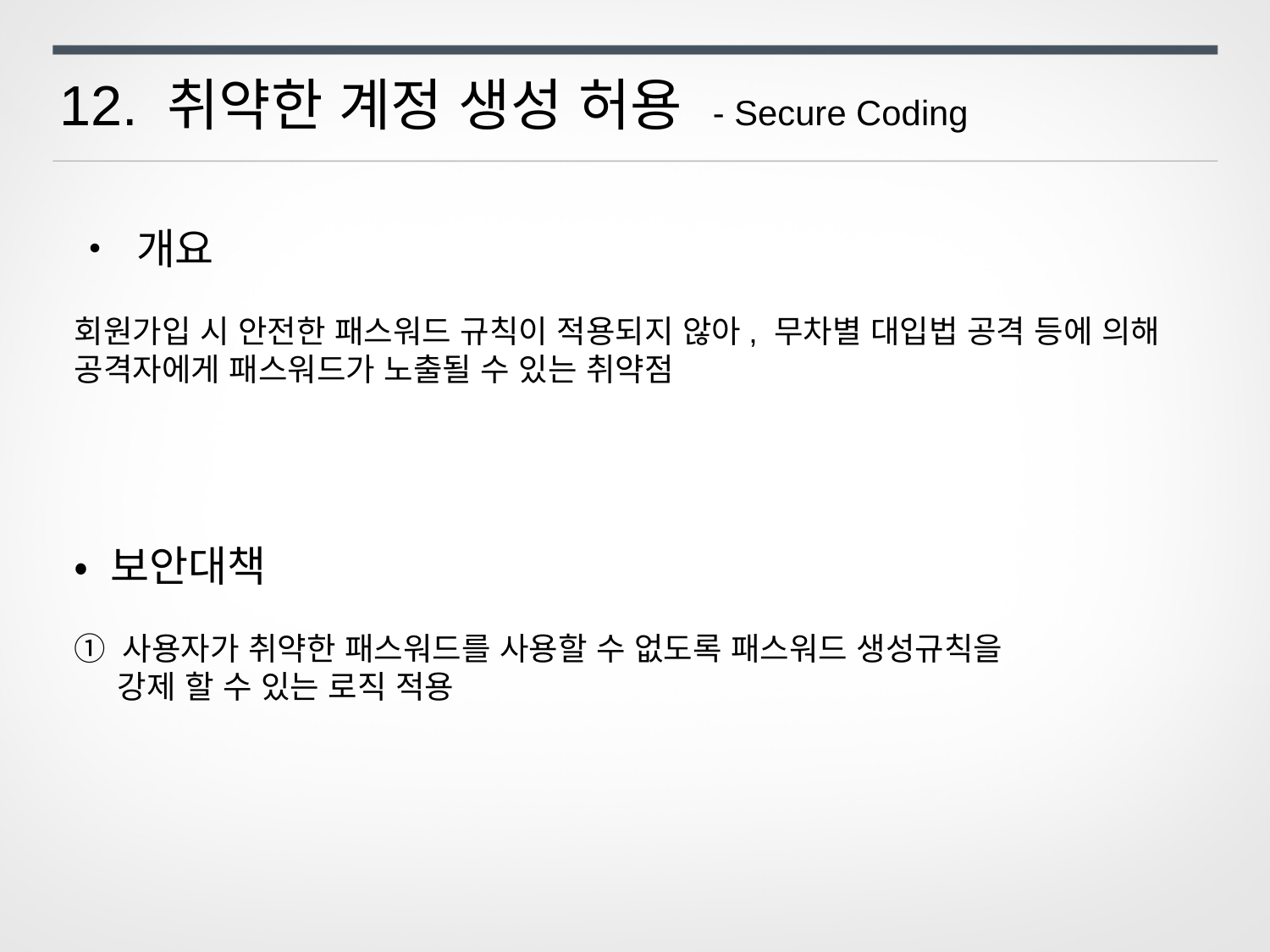

12. 취약한 계정 생성 허용 - Secure Coding
• 개요

회원가입 시 안전한 패스워드 규칙이 적용되지 않아, 무차별 대입법 공격 등에 의해 공격자에게 패스워드가 노출될 수 있는 취약점

• 보안대책

① 사용자가 취약한 패스워드를 사용할 수 없도록 패스워드 생성규칙을
    강제 할 수 있는 로직 적용